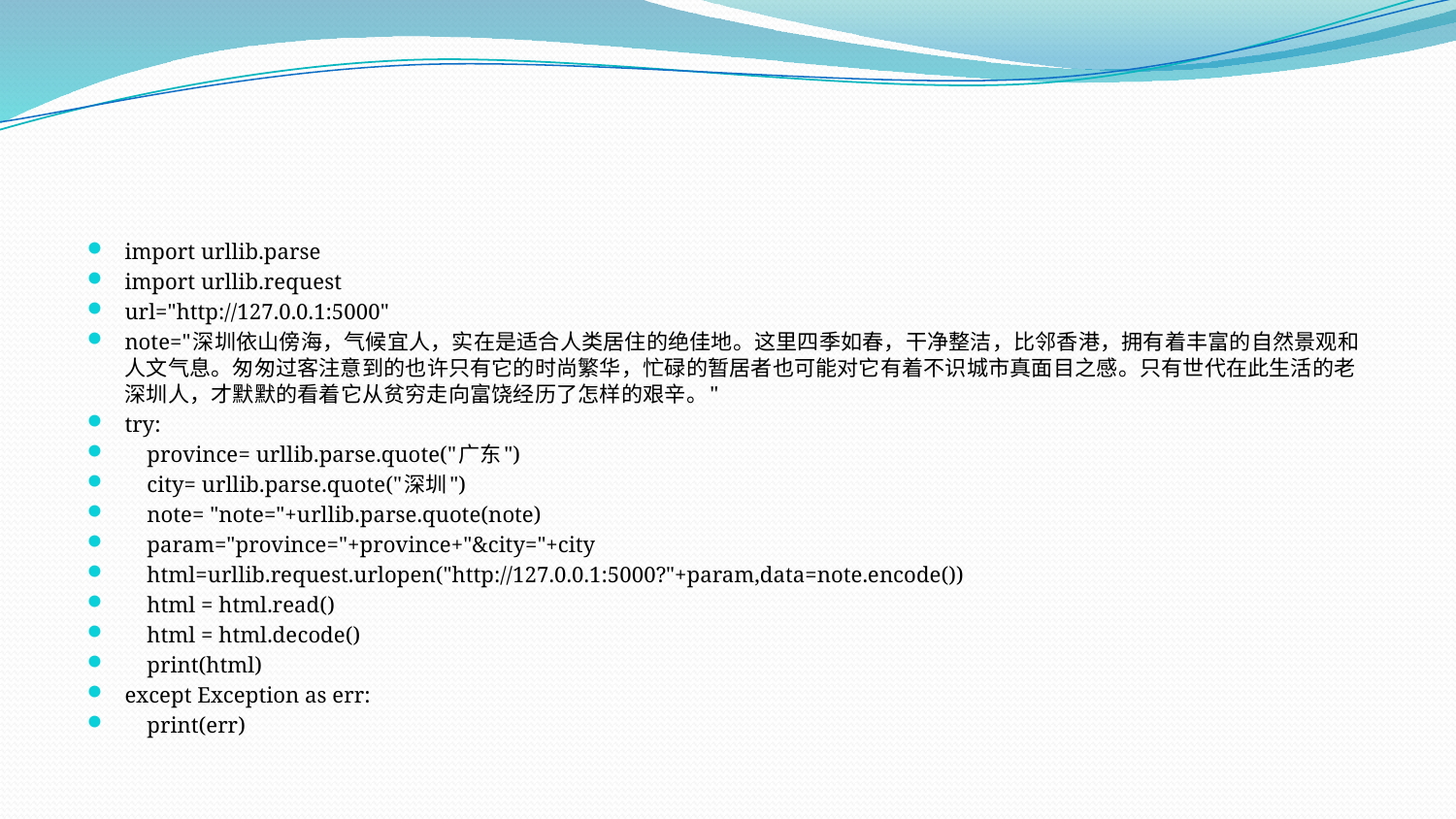

#
import urllib.parse
import urllib.request
url="http://127.0.0.1:5000"
note="深圳依山傍海，气候宜人，实在是适合人类居住的绝佳地。这里四季如春，干净整洁，比邻香港，拥有着丰富的自然景观和人文气息。匆匆过客注意到的也许只有它的时尚繁华，忙碌的暂居者也可能对它有着不识城市真面目之感。只有世代在此生活的老深圳人，才默默的看着它从贫穷走向富饶经历了怎样的艰辛。"
try:
    province= urllib.parse.quote("广东")
    city= urllib.parse.quote("深圳")
    note= "note="+urllib.parse.quote(note)
    param="province="+province+"&city="+city
    html=urllib.request.urlopen("http://127.0.0.1:5000?"+param,data=note.encode())
    html = html.read()
    html = html.decode()
    print(html)
except Exception as err:
    print(err)